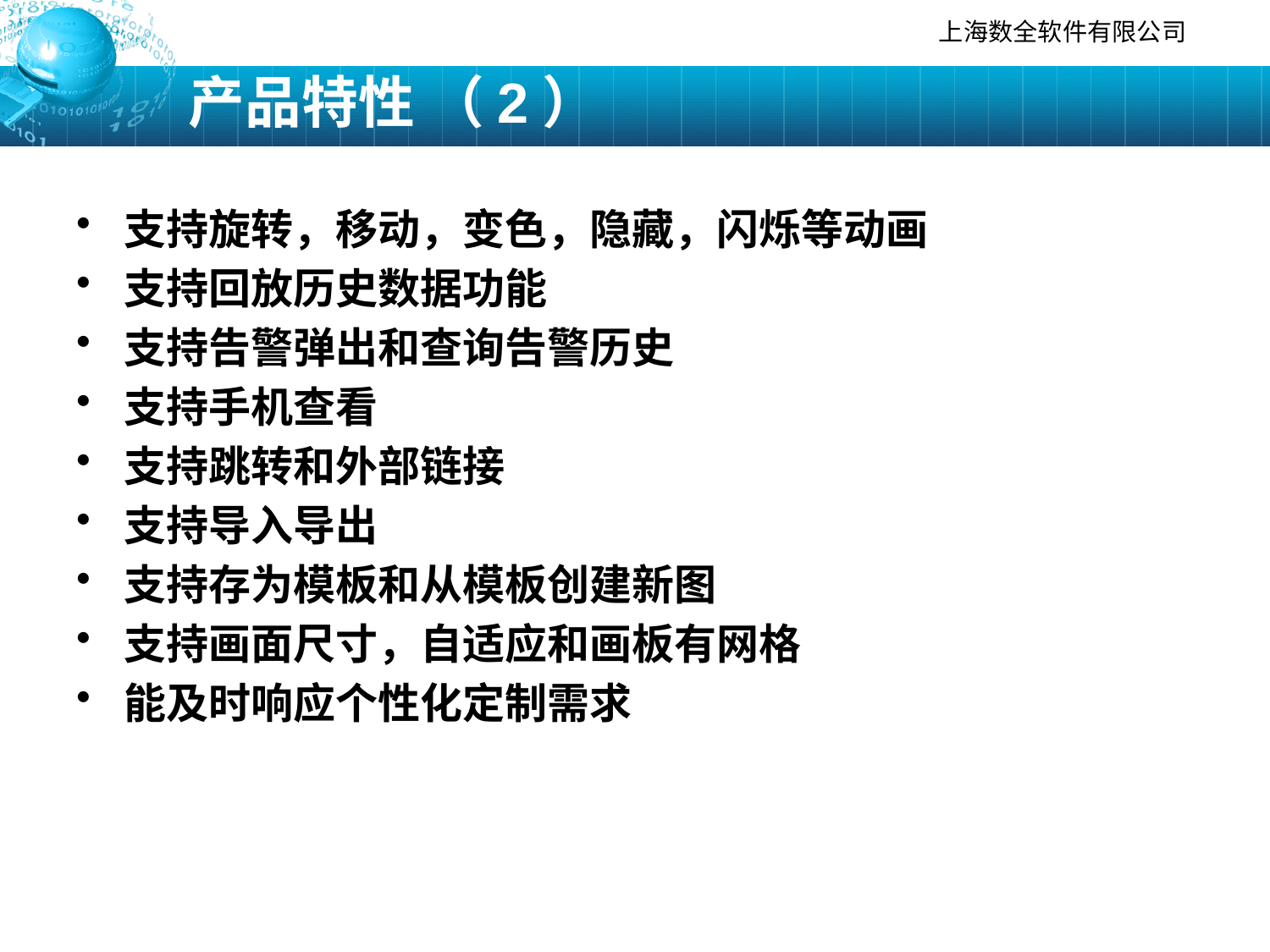

# 产品特性 （2）
支持旋转，移动，变色，隐藏，闪烁等动画
支持回放历史数据功能
支持告警弹出和查询告警历史
支持手机查看
支持跳转和外部链接
支持导入导出
支持存为模板和从模板创建新图
支持画面尺寸，自适应和画板有网格
能及时响应个性化定制需求